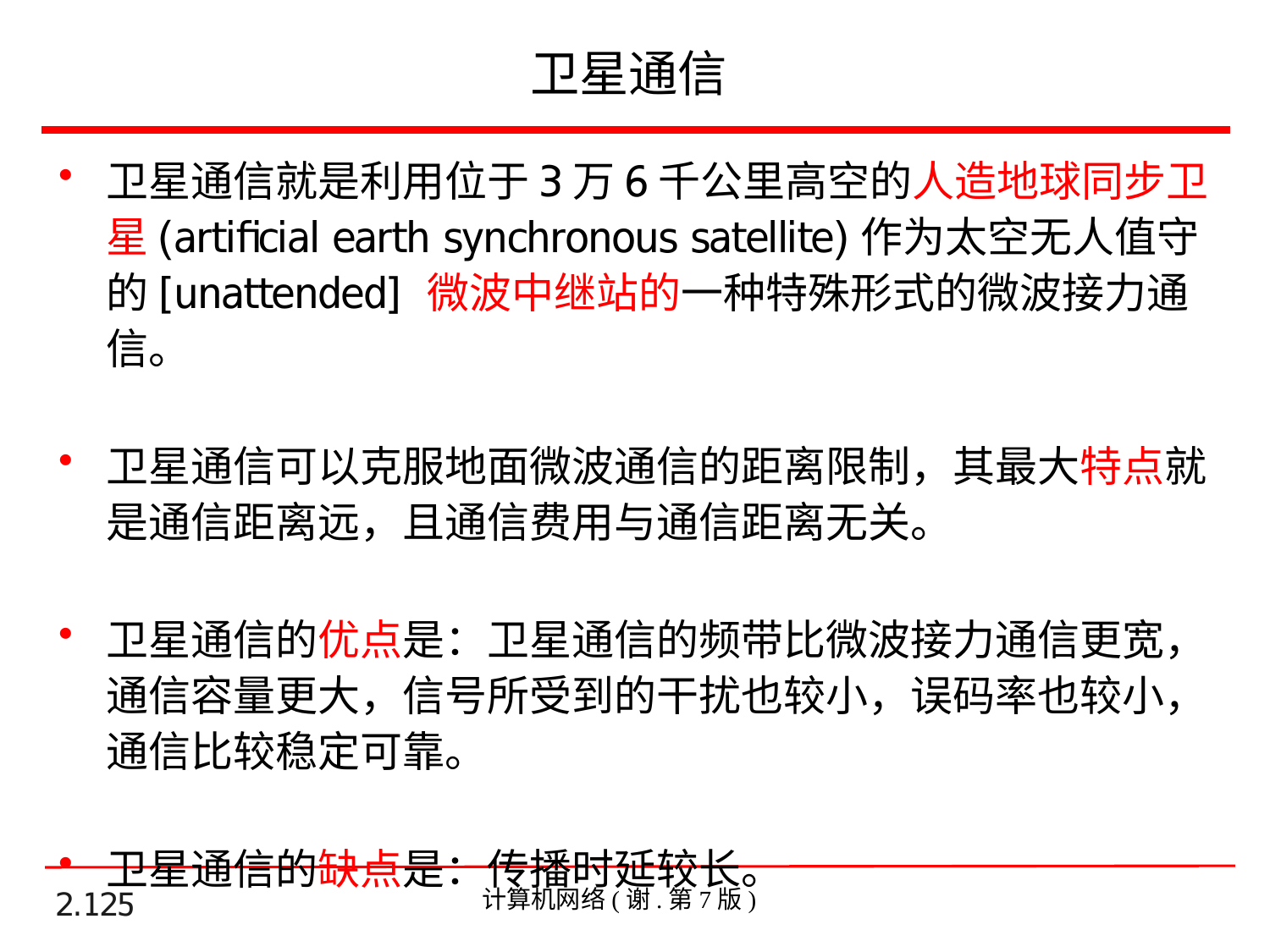

# 卫星通信
卫星通信就是利用位于3万6千公里高空的人造地球同步卫星(artificial earth synchronous satellite)作为太空无人值守的[unattended] 微波中继站的一种特殊形式的微波接力通信。

卫星通信可以克服地面微波通信的距离限制，其最大特点就是通信距离远，且通信费用与通信距离无关。

卫星通信的优点是：卫星通信的频带比微波接力通信更宽，通信容量更大，信号所受到的干扰也较小，误码率也较小，通信比较稳定可靠。

卫星通信的缺点是：传播时延较长。